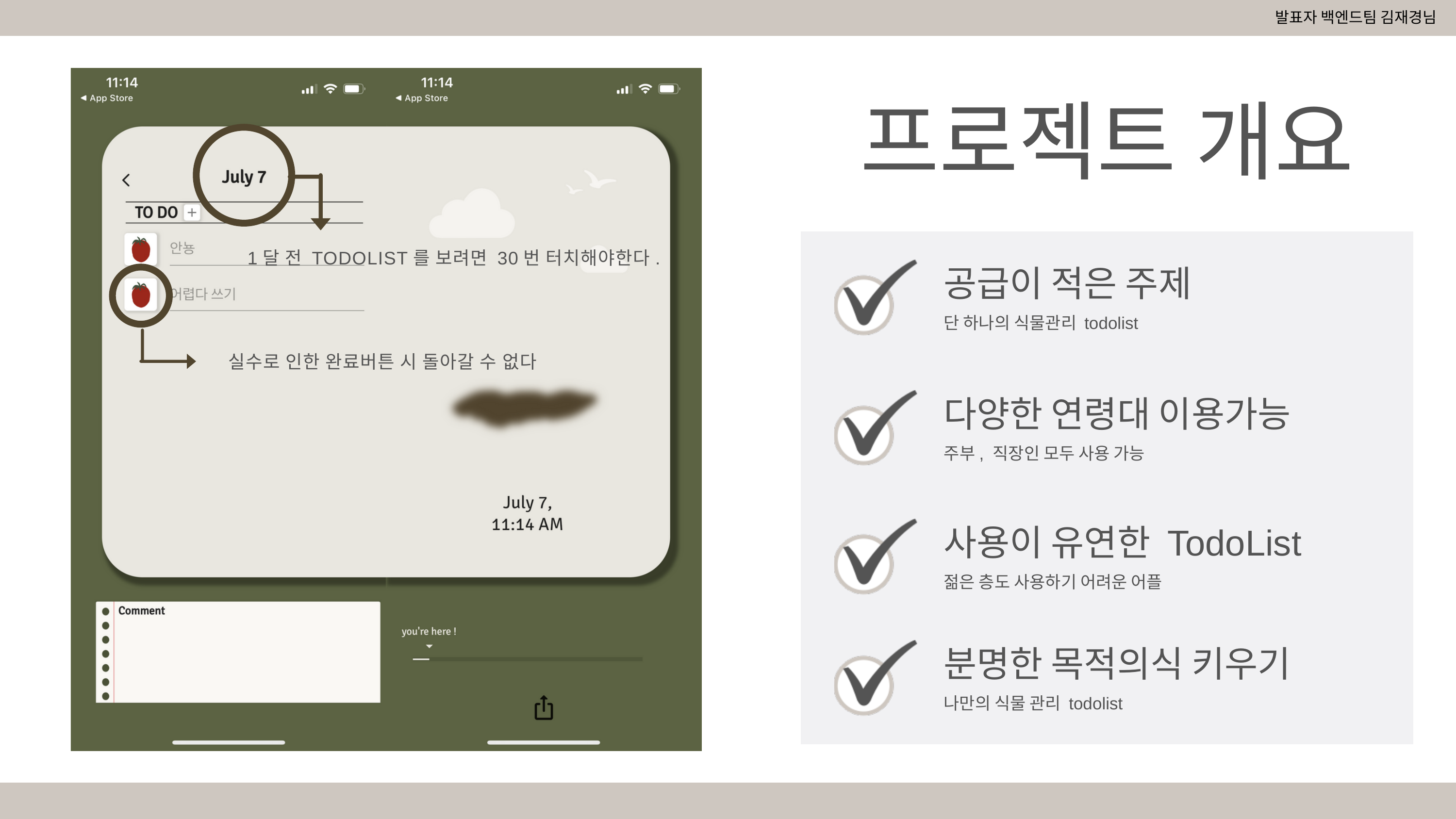

발표자 백엔드팀 김재경님
프로젝트 개요

1달 전 TODOLIST를 보려면 30번 터치해야한다.

공급이 적은 주제
단 하나의 식물관리 todolist

다양한 연령대 이용가능
주부, 직장인 모두 사용 가능

사용이 유연한 TodoList
젊은 층도 사용하기 어려운 어플

분명한 목적의식 키우기
나만의 식물 관리 todolist

실수로 인한 완료버튼 시 돌아갈 수 없다